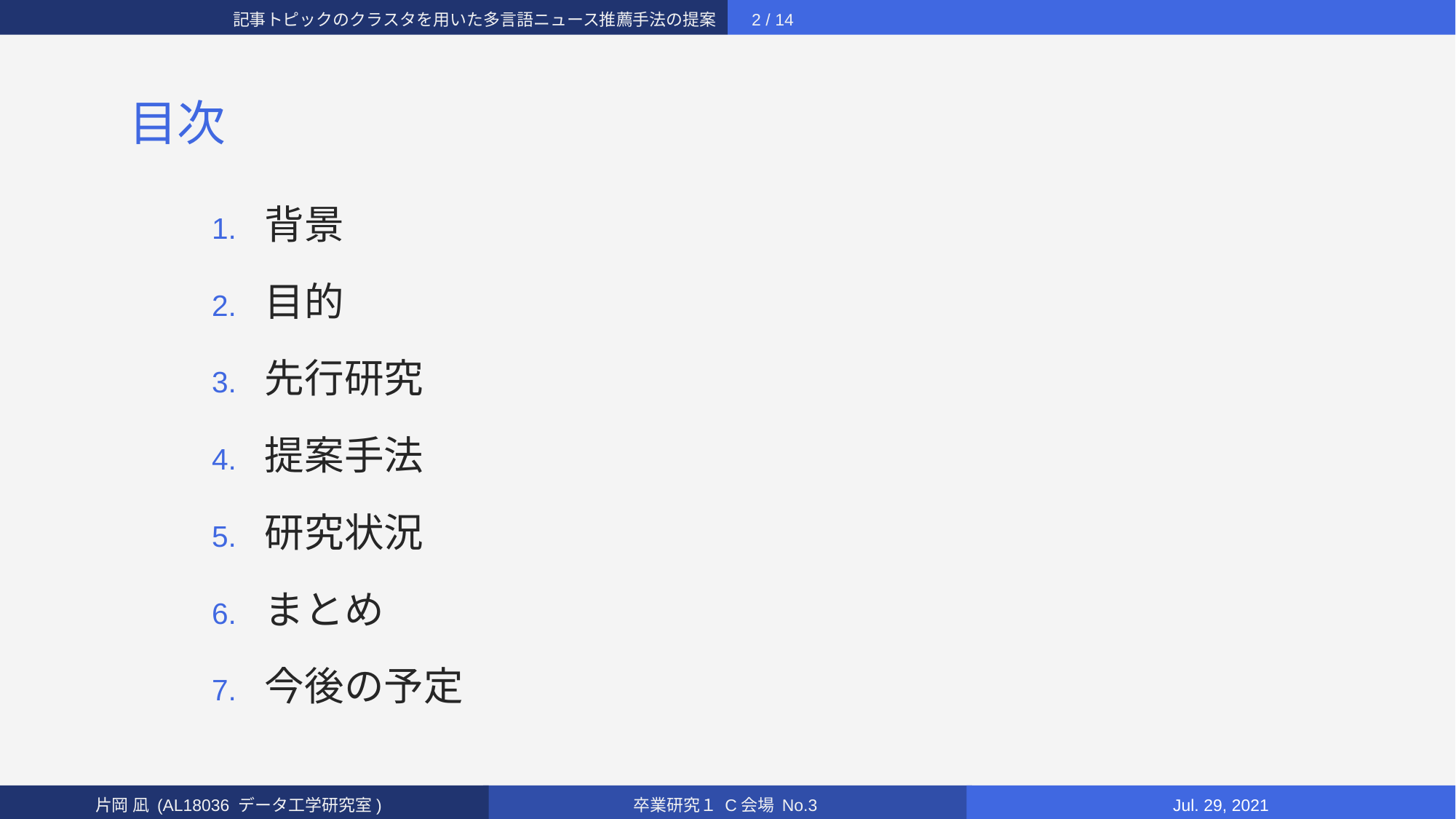

目次
背景
目的
先行研究
提案手法
研究状況
まとめ
今後の予定